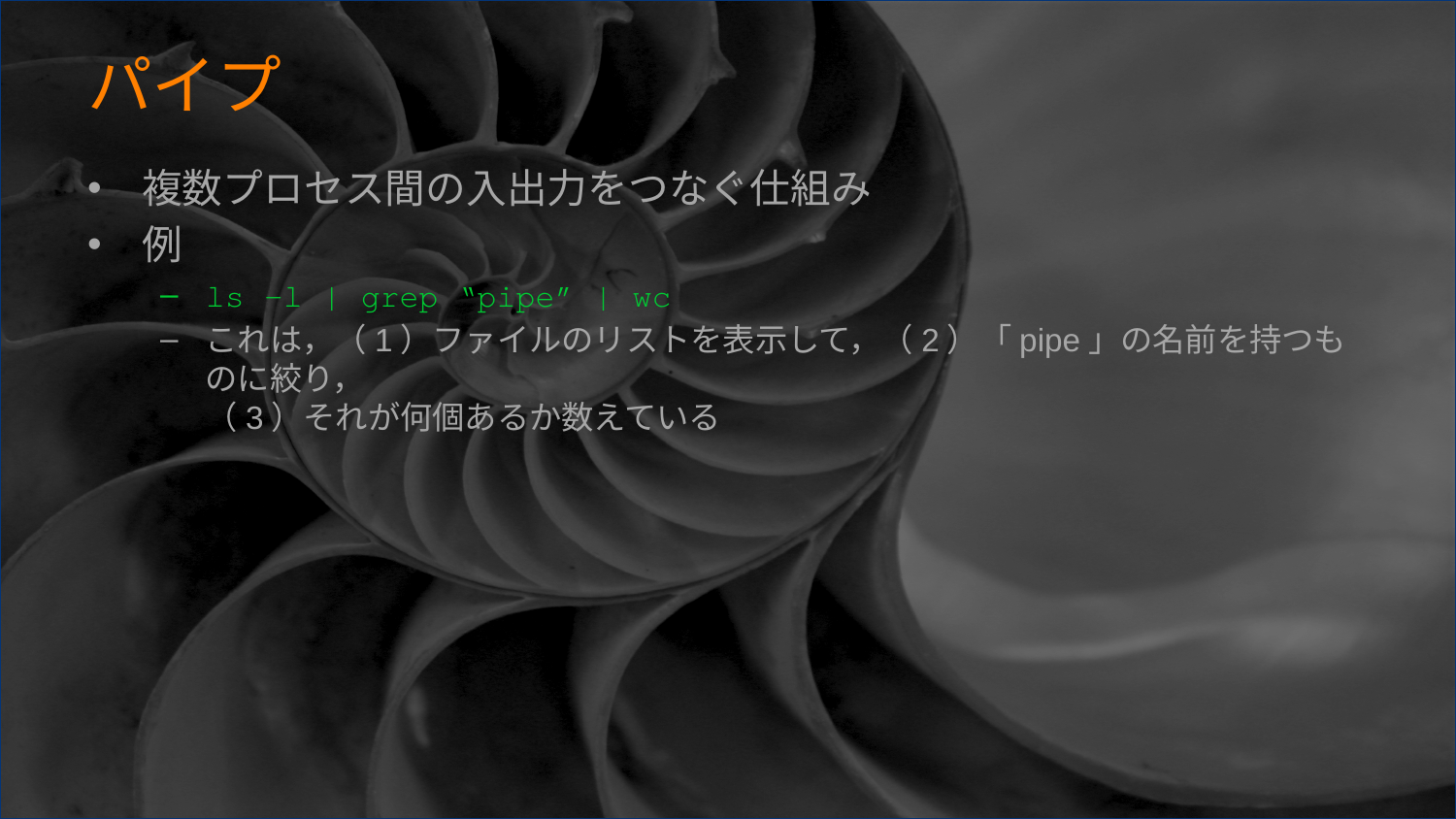

# パイプ
複数プロセス間の入出力をつなぐ仕組み
例
ls –l | grep “pipe” | wc
これは，（1）ファイルのリストを表示して，（2）「pipe」の名前を持つものに絞り，
（3）それが何個あるか数えている